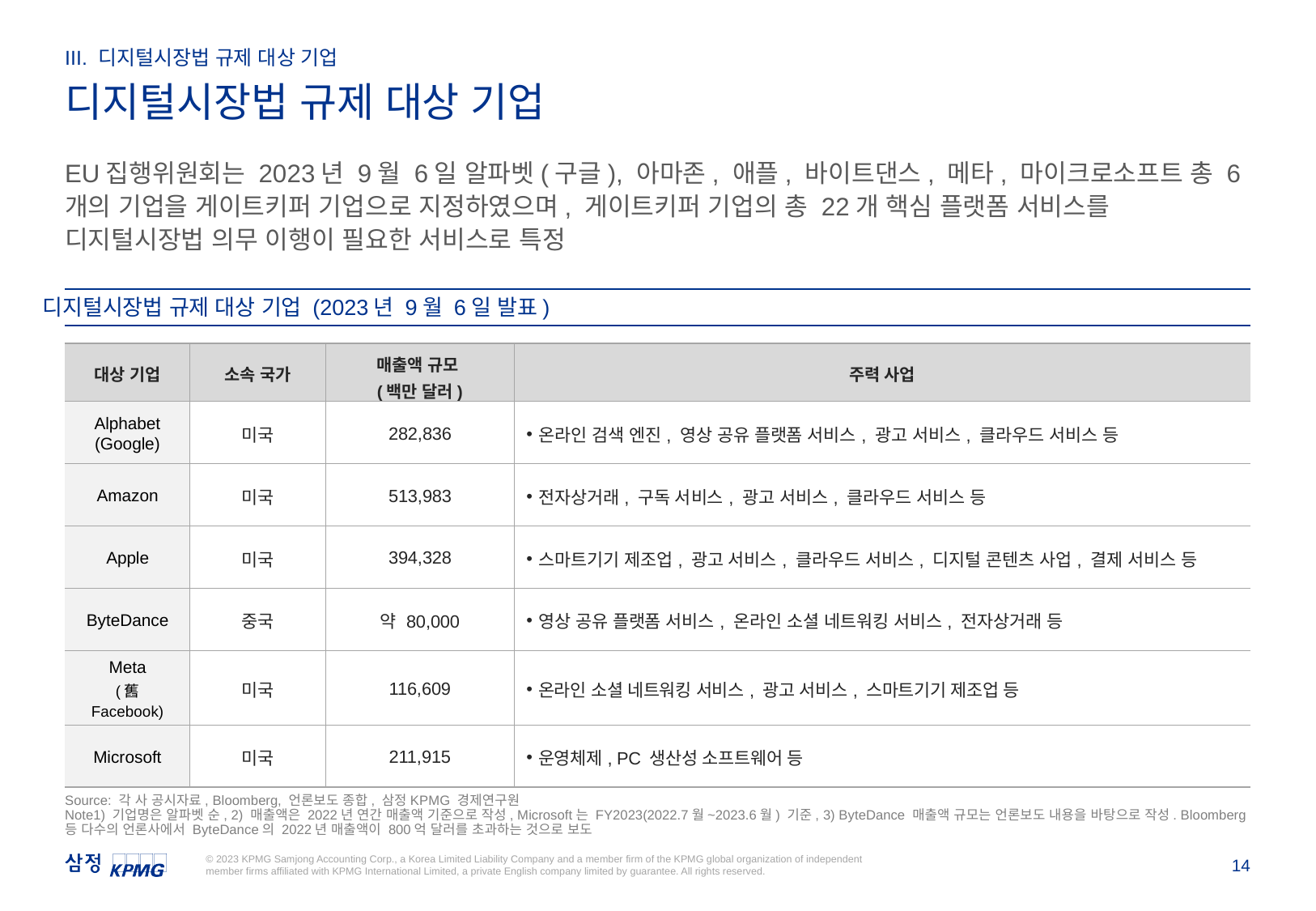

III. 디지털시장법 규제 대상 기업
디지털시장법 규제 대상 기업
EU집행위원회는 2023년 9월 6일 알파벳(구글), 아마존, 애플, 바이트댄스, 메타, 마이크로소프트 총 6개의 기업을 게이트키퍼 기업으로 지정하였으며, 게이트키퍼 기업의 총 22개 핵심 플랫폼 서비스를 디지털시장법 의무 이행이 필요한 서비스로 특정
디지털시장법 규제 대상 기업 (2023년 9월 6일 발표)
| 대상 기업 | 소속 국가 | 매출액 규모 (백만 달러) | 주력 사업 |
| --- | --- | --- | --- |
| Alphabet (Google) | 미국 | 282,836 | 온라인 검색 엔진, 영상 공유 플랫폼 서비스, 광고 서비스, 클라우드 서비스 등 |
| Amazon | 미국 | 513,983 | 전자상거래, 구독 서비스, 광고 서비스, 클라우드 서비스 등 |
| Apple | 미국 | 394,328 | 스마트기기 제조업, 광고 서비스, 클라우드 서비스, 디지털 콘텐츠 사업, 결제 서비스 등 |
| ByteDance | 중국 | 약 80,000 | 영상 공유 플랫폼 서비스, 온라인 소셜 네트워킹 서비스, 전자상거래 등 |
| Meta (舊 Facebook) | 미국 | 116,609 | 온라인 소셜 네트워킹 서비스, 광고 서비스, 스마트기기 제조업 등 |
| Microsoft | 미국 | 211,915 | 운영체제, PC 생산성 소프트웨어 등 |
Source: 각 사 공시자료, Bloomberg, 언론보도 종합, 삼정KPMG 경제연구원
Note1) 기업명은 알파벳 순, 2) 매출액은 2022년 연간 매출액 기준으로 작성, Microsoft는 FY2023(2022.7월~2023.6월) 기준, 3) ByteDance 매출액 규모는 언론보도 내용을 바탕으로 작성. Bloomberg 등 다수의 언론사에서 ByteDance의 2022년 매출액이 800억 달러를 초과하는 것으로 보도